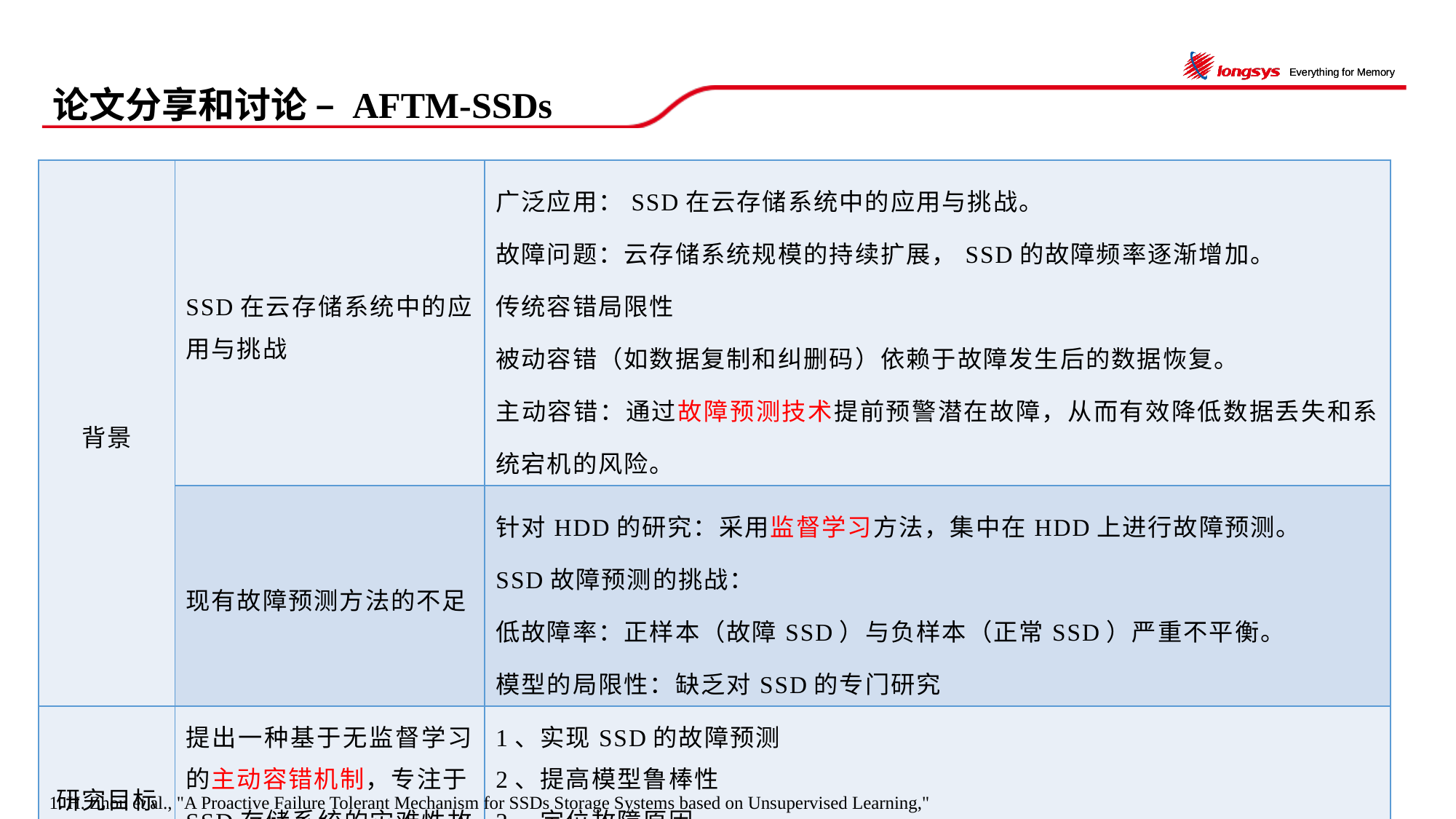

# 论文分享和讨论 – AFTM-SSDs
| 背景 | SSD在云存储系统中的应用与挑战 | 广泛应用：SSD在云存储系统中的应用与挑战。 故障问题：云存储系统规模的持续扩展，SSD的故障频率逐渐增加。 传统容错局限性 被动容错（如数据复制和纠删码）依赖于故障发生后的数据恢复。 主动容错：通过故障预测技术提前预警潜在故障，从而有效降低数据丢失和系统宕机的风险。 |
| --- | --- | --- |
|  | 现有故障预测方法的不足 | 针对HDD的研究：采用监督学习方法，集中在HDD上进行故障预测。 SSD故障预测的挑战： 低故障率：正样本（故障SSD）与负样本（正常SSD）严重不平衡。 模型的局限性：缺乏对SSD的专门研究 |
| 研究目标 | 提出一种基于无监督学习的主动容错机制，专注于SSD存储系统的灾难性故障预测与故障原因定位 | 1、实现SSD的故障预测 2、提高模型鲁棒性 3、定位故障原因 4、提升系统可靠性与服务质量 |
1. H. Zhou et al., "A Proactive Failure Tolerant Mechanism for SSDs Storage Systems based on Unsupervised Learning,"